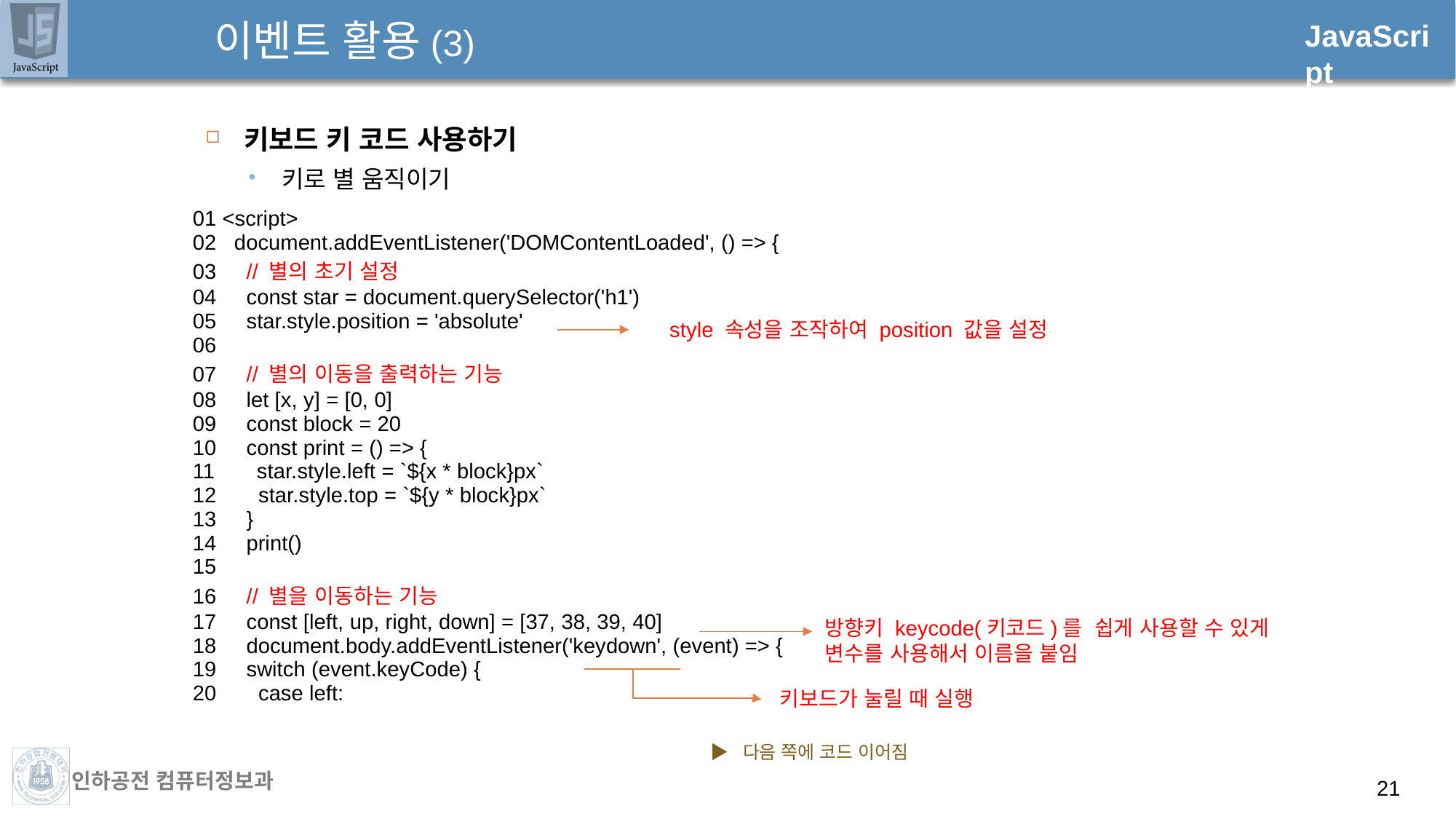

# 이벤트 활용(3)
키보드 키 코드 사용하기
키로 별 움직이기
| 01 <script> 02 document.addEventListener('DOMContentLoaded', () => { 03 // 별의 초기 설정 04 const star = document.querySelector('h1') 05 star.style.position = 'absolute' 06 07 // 별의 이동을 출력하는 기능 08 let [x, y] = [0, 0] 09 const block = 20 10 const print = () => { 11 star.style.left = `${x \* block}px` 12 star.style.top = `${y \* block}px` 13 } 14 print() 15 16 // 별을 이동하는 기능 17 const [left, up, right, down] = [37, 38, 39, 40] 18 document.body.addEventListener('keydown', (event) => { 19 switch (event.keyCode) { 20 case left: |
| --- |
style 속성을 조작하여 position 값을 설정
방향키 keycode(키코드)를  쉽게 사용할 수 있게 변수를 사용해서 이름을 붙임

키보드가 눌릴 때 실행
▶  다음 쪽에 코드 이어짐